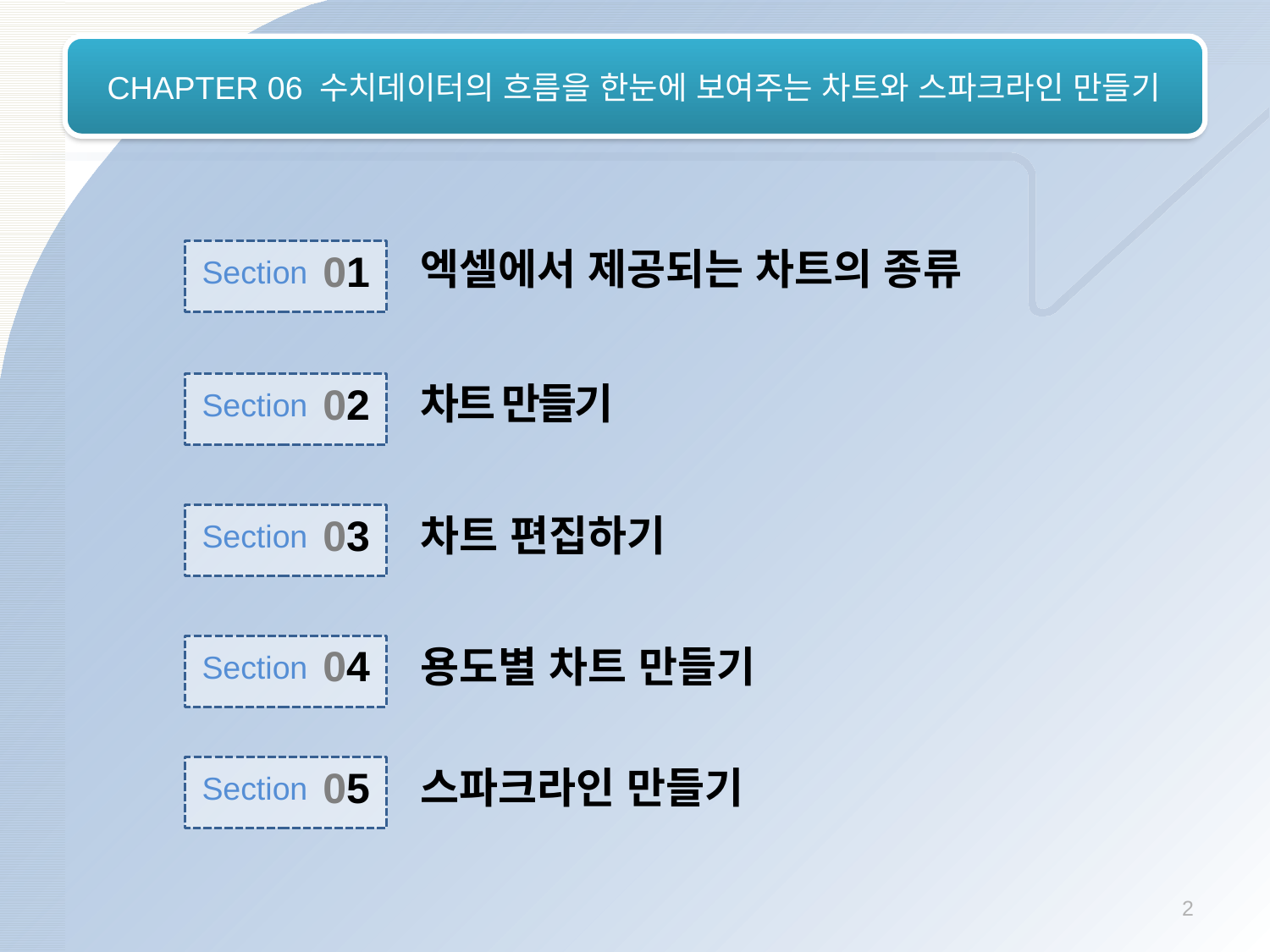

# CHAPTER 06 수치데이터의 흐름을 한눈에 보여주는 차트와 스파크라인 만들기
엑셀에서 제공되는 차트의 종류
01

Section
차트 만들기
02

Section
03

Section
차트 편집하기
04

Section
용도별 차트 만들기
스파크라인 만들기
05

Section
2